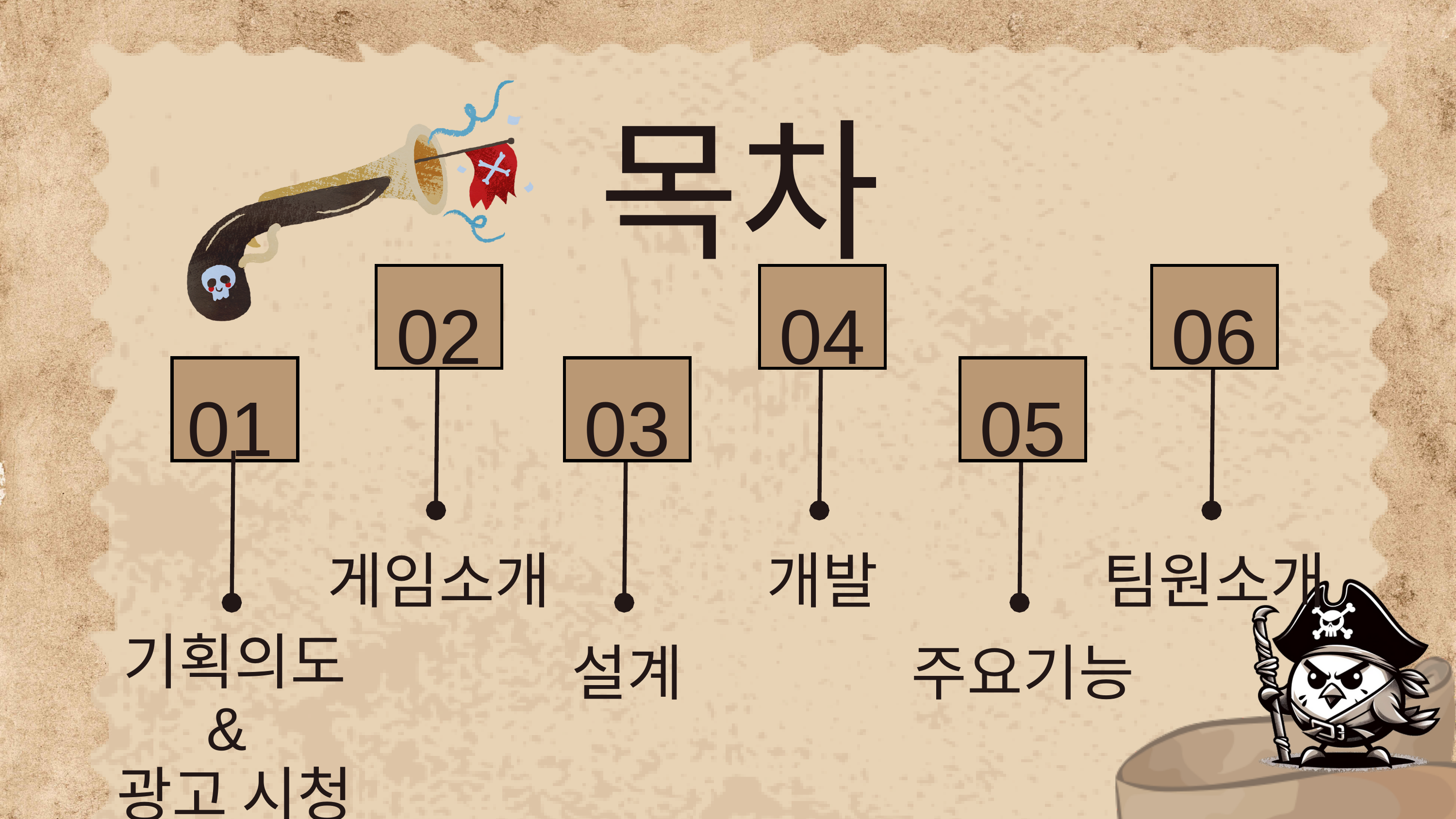

목차

02

게임소개

04

개발

06

팀원소개

01

기획의도 &
광고 시청

03

설계

05

주요기능